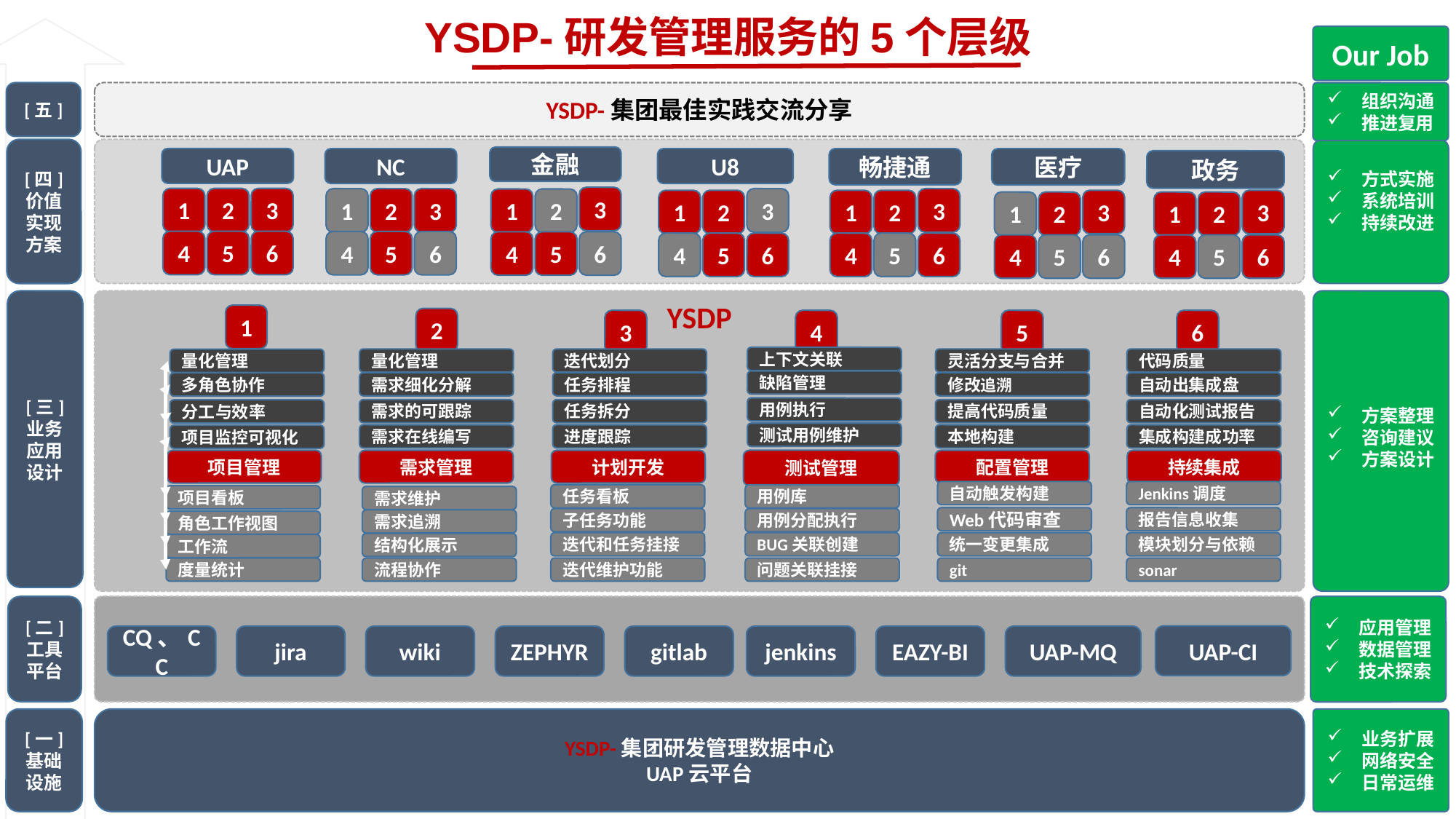

YSDP-研发管理服务的5个层级

[五]
[四]
价值实现方案
[三]
业务应用
设计
[二]
工具
平台
[一]
基础设施
Our Job
YSDP-集团最佳实践交流分享
组织沟通
推进复用

金融
UAP
NC
U8
畅捷通
医疗
政务
3
1
2
3
1
2
3
3
3
1
2
1
2
1
2
3
3
1
2
1
2
4
5
6
4
5
6
4
5
6
4
5
6
4
5
6
4
5
6
4
5
6
方式实施
系统培训
持续改进

YSDP

方案整理
咨询建议
方案设计

1
2
量化管理
需求细化分解
需求的可跟踪
需求在线编写
需求维护
需求追溯
结构化展示
流程协作
3
迭代划分
任务排程
任务拆分
进度跟踪
任务看板
子任务功能
迭代和任务挂接
迭代维护功能
4
上下文关联
缺陷管理
用例执行
测试用例维护
用例库
用例分配执行
BUG关联创建
问题关联挂接
5
灵活分支与合并
修改追溯
提高代码质量
本地构建
自动触发构建
Web代码审查
统一变更集成
git
6
代码质量
自动出集成盘
自动化测试报告
集成构建成功率
Jenkins调度
报告信息收集
模块划分与依赖
sonar
量化管理
多角色协作
分工与效率
项目监控可视化
项目管理
需求管理
计划开发
测试管理
配置管理
持续集成
项目看板
角色工作视图
工作流
度量统计

UAP-CI
CQ、CC
jira
wiki
ZEPHYR
gitlab
jenkins
EAZY-BI
UAP-MQ
应用管理
数据管理
技术探索
YSDP-集团研发管理数据中心
UAP云平台
业务扩展
网络安全
日常运维